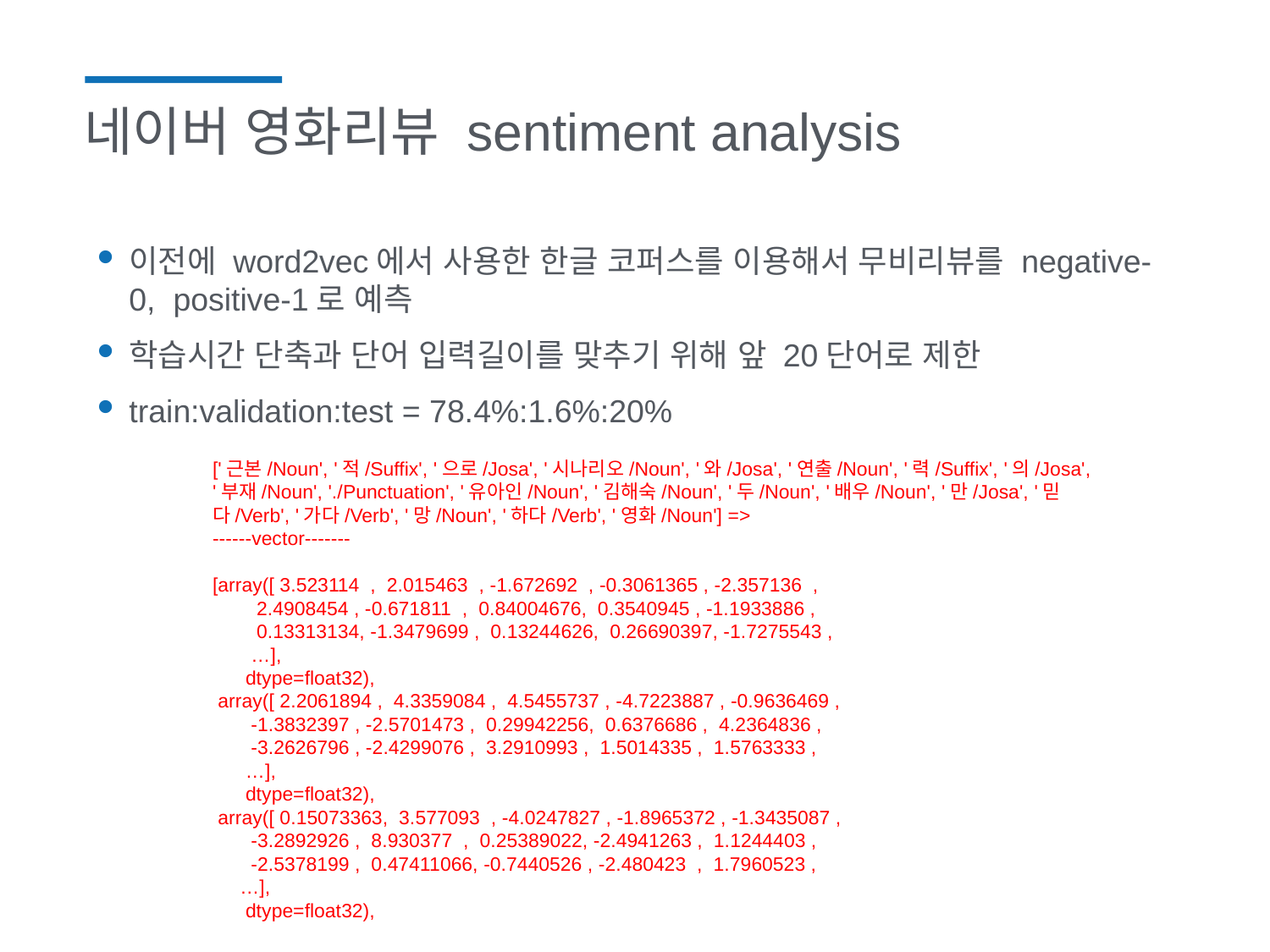

# 네이버 영화리뷰 sentiment analysis
이전에 word2vec에서 사용한 한글 코퍼스를 이용해서 무비리뷰를 negative-0,  positive-1로 예측
학습시간 단축과 단어 입력길이를 맞추기 위해 앞 20단어로 제한
train:validation:test = 78.4%:1.6%:20%
['근본/Noun', '적/Suffix', '으로/Josa', '시나리오/Noun', '와/Josa', '연출/Noun', '력/Suffix', '의/Josa', '부재/Noun', './Punctuation', '유아인/Noun', '김해숙/Noun', '두/Noun', '배우/Noun', '만/Josa', '믿다/Verb', '가다/Verb', '망/Noun', '하다/Verb', '영화/Noun'] =>
------vector-------

[array([ 3.523114  ,  2.015463  , -1.672692  , -0.3061365 , -2.357136  ,
        2.4908454 , -0.671811  ,  0.84004676,  0.3540945 , -1.1933886 ,
        0.13313134, -1.3479699 ,  0.13244626,  0.26690397, -1.7275543 ,
       …],
      dtype=float32),
 array([ 2.2061894 ,  4.3359084 ,  4.5455737 , -4.7223887 , -0.9636469 ,
       -1.3832397 , -2.5701473 ,  0.29942256,  0.6376686 ,  4.2364836 ,
       -3.2626796 , -2.4299076 ,  3.2910993 ,  1.5014335 ,  1.5763333 ,
      …],
      dtype=float32),
 array([ 0.15073363,  3.577093  , -4.0247827 , -1.8965372 , -1.3435087 ,
       -3.2892926 ,  8.930377  ,  0.25389022, -2.4941263 ,  1.1244403 ,
       -2.5378199 ,  0.47411066, -0.7440526 , -2.480423  ,  1.7960523 ,
     …],
      dtype=float32),